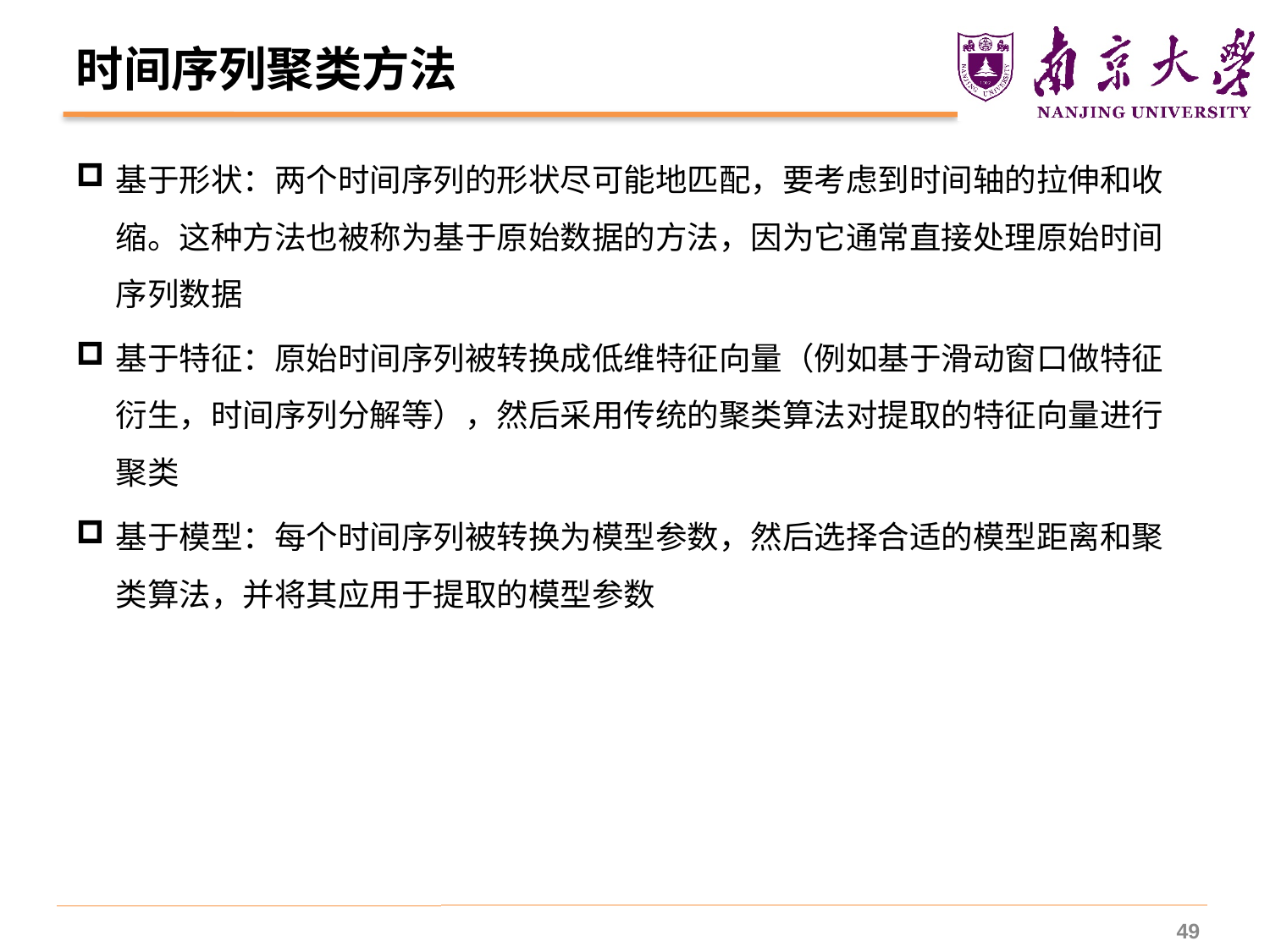

# 时间序列聚类方法
基于形状：两个时间序列的形状尽可能地匹配，要考虑到时间轴的拉伸和收缩。这种方法也被称为基于原始数据的方法，因为它通常直接处理原始时间序列数据
基于特征：原始时间序列被转换成低维特征向量（例如基于滑动窗口做特征衍生，时间序列分解等），然后采用传统的聚类算法对提取的特征向量进行聚类
基于模型：每个时间序列被转换为模型参数，然后选择合适的模型距离和聚类算法，并将其应用于提取的模型参数
49